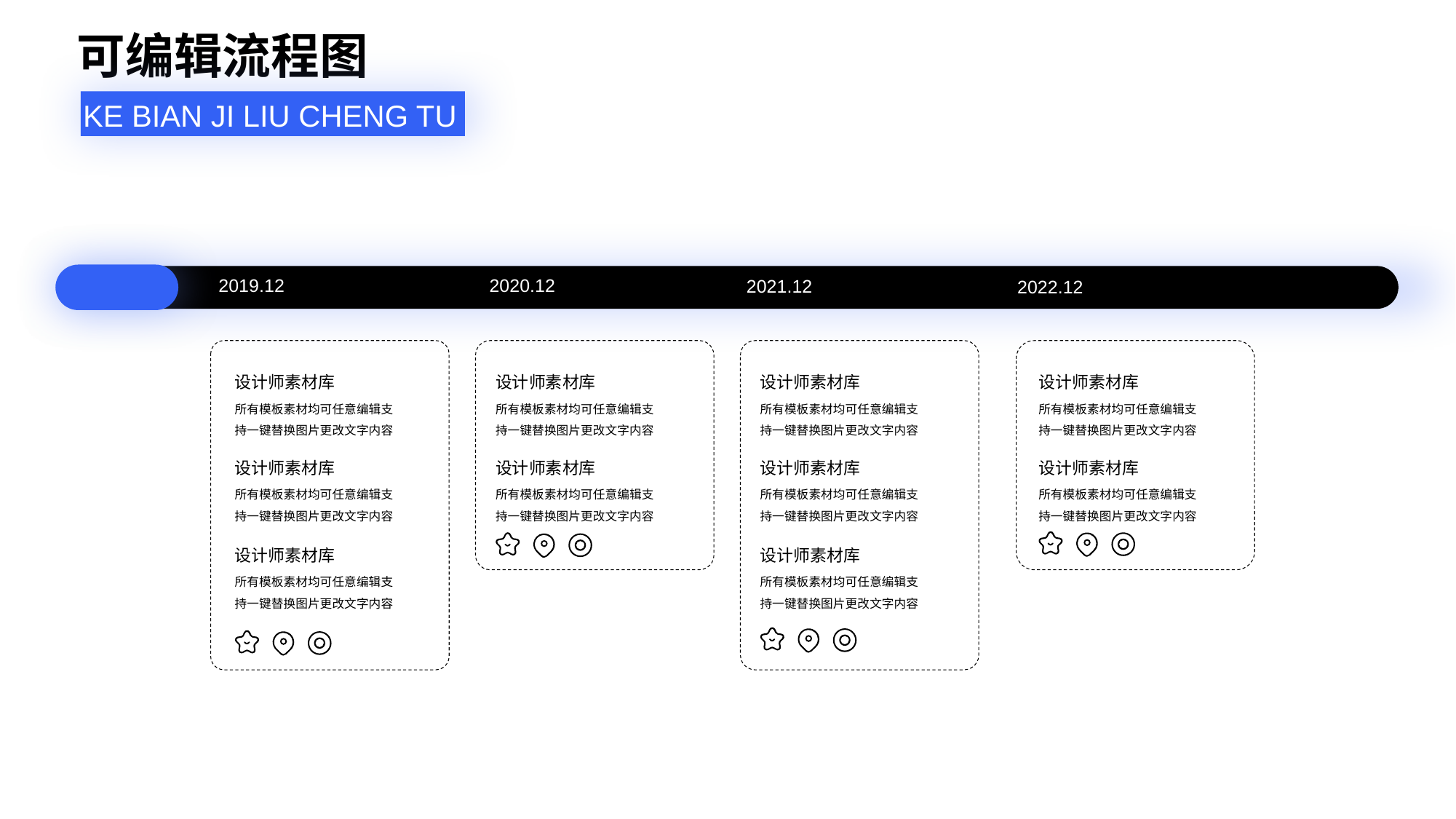

可编辑流程图
KE BIAN JI LIU CHENG TU

2019.12
2020.12
2021.12
2022.12

设计师素材库
设计师素材库
设计师素材库
设计师素材库
所有模板素材均可任意编辑支持一键替换图片更改文字内容
所有模板素材均可任意编辑支持一键替换图片更改文字内容
所有模板素材均可任意编辑支持一键替换图片更改文字内容
所有模板素材均可任意编辑支持一键替换图片更改文字内容
设计师素材库
设计师素材库
设计师素材库
设计师素材库
所有模板素材均可任意编辑支持一键替换图片更改文字内容
所有模板素材均可任意编辑支持一键替换图片更改文字内容
所有模板素材均可任意编辑支持一键替换图片更改文字内容
所有模板素材均可任意编辑支持一键替换图片更改文字内容

设计师素材库
设计师素材库
所有模板素材均可任意编辑支持一键替换图片更改文字内容
所有模板素材均可任意编辑支持一键替换图片更改文字内容